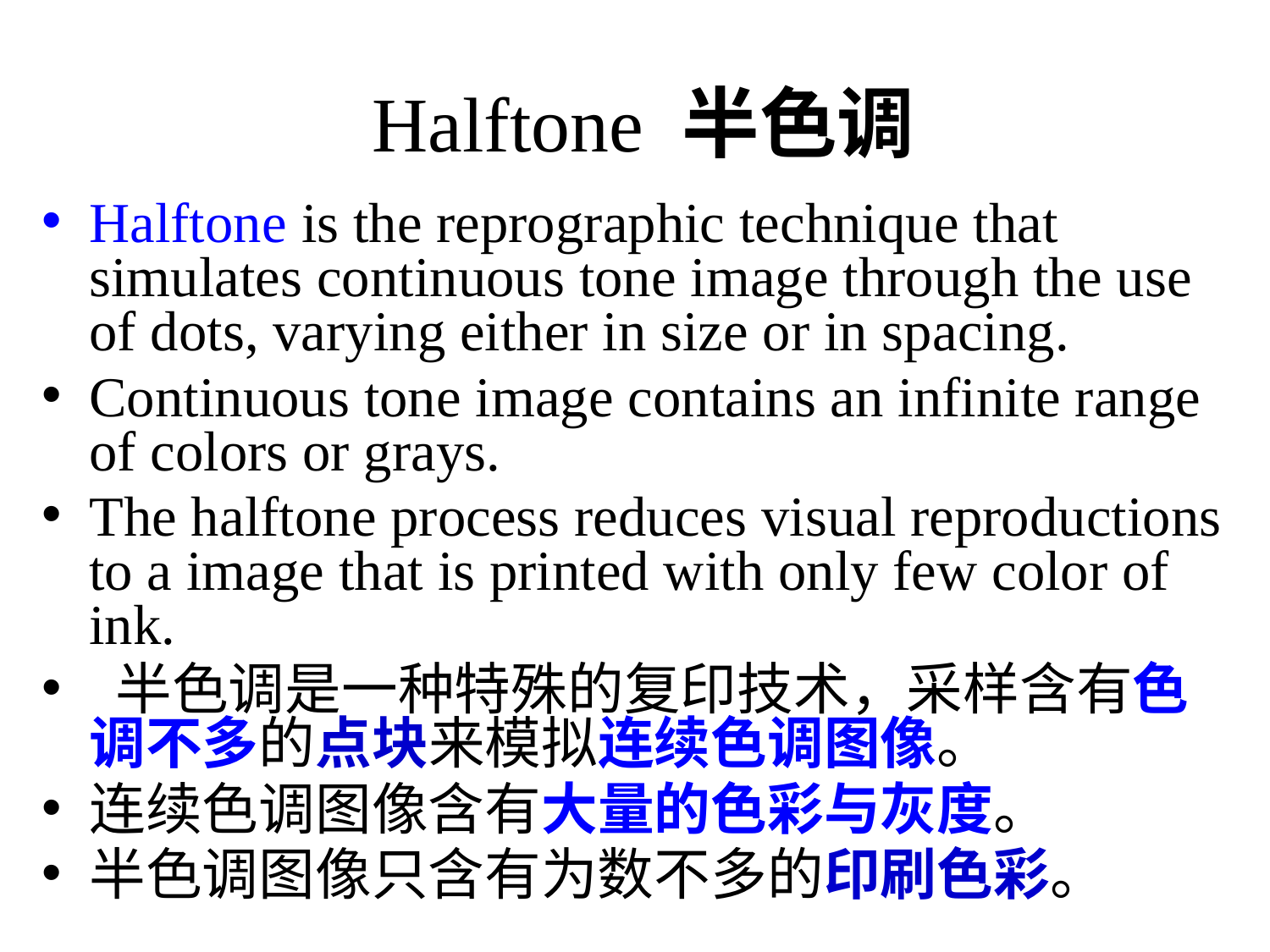

# Halftone 半色调
Halftone is the reprographic technique that simulates continuous tone image through the use of dots, varying either in size or in spacing.
Continuous tone image contains an infinite range of colors or grays.
The halftone process reduces visual reproductions to a image that is printed with only few color of ink.
 半色调是一种特殊的复印技术，采样含有色调不多的点块来模拟连续色调图像。
连续色调图像含有大量的色彩与灰度。
半色调图像只含有为数不多的印刷色彩。